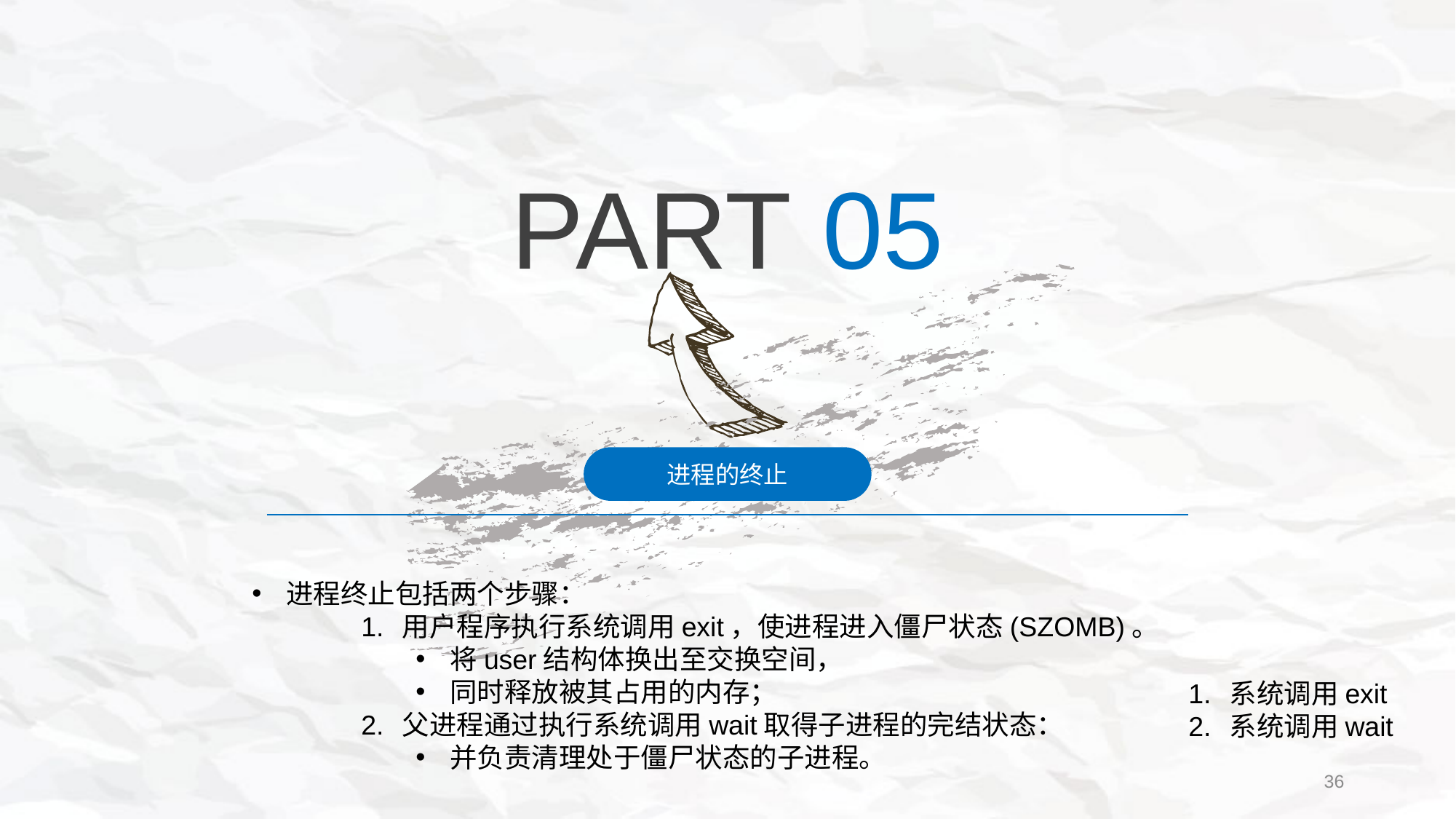

PART 05

进程的终止
进程终止包括两个步骤：
用户程序执行系统调用exit，使进程进入僵尸状态(SZOMB)。
将user结构体换出至交换空间，
同时释放被其占用的内存；
父进程通过执行系统调用wait取得子进程的完结状态：
并负责清理处于僵尸状态的子进程。
系统调用exit
系统调用wait
36